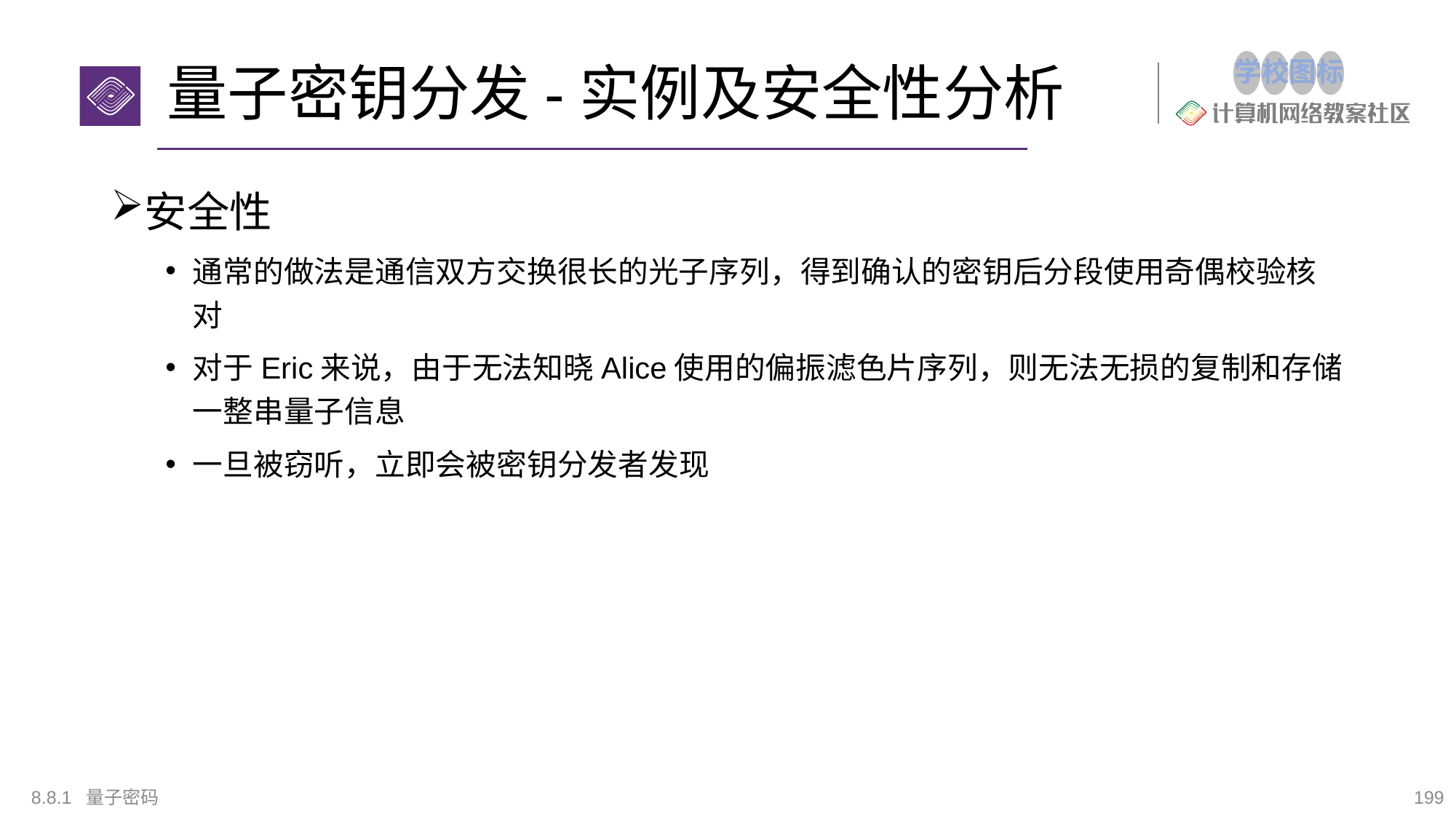

# 量子密钥分发-实例及安全性分析
安全性
通常的做法是通信双方交换很长的光子序列，得到确认的密钥后分段使用奇偶校验核对
对于Eric来说，由于无法知晓Alice使用的偏振滤色片序列，则无法无损的复制和存储一整串量子信息
一旦被窃听，立即会被密钥分发者发现
8.8.1  量子密码
199